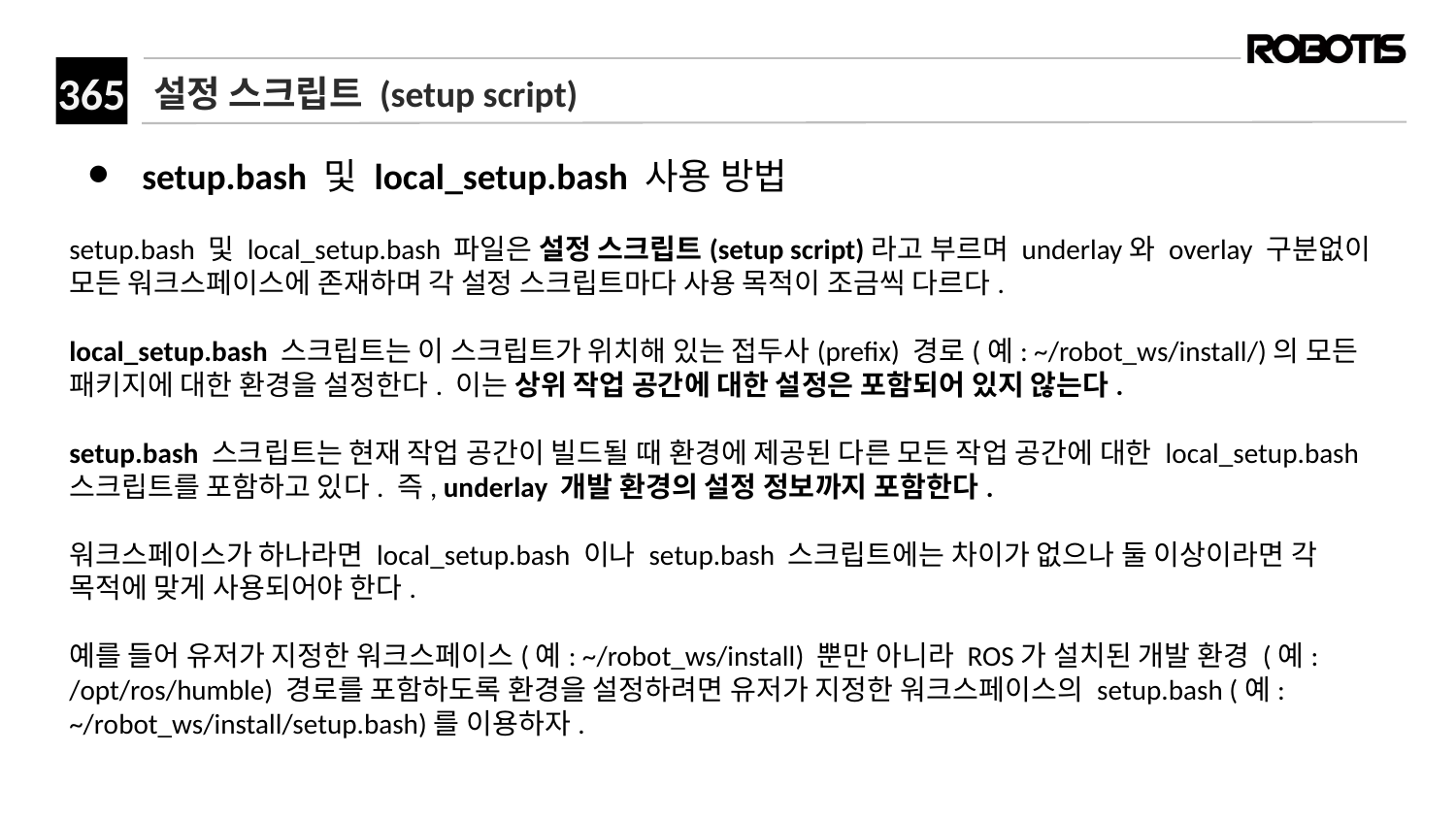

# 설정 스크립트 (setup script)
setup.bash 및 local_setup.bash 사용 방법

setup.bash 및 local_setup.bash 파일은 설정 스크립트(setup script)라고 부르며 underlay와 overlay 구분없이 모든 워크스페이스에 존재하며 각 설정 스크립트마다 사용 목적이 조금씩 다르다.

local_setup.bash 스크립트는 이 스크립트가 위치해 있는 접두사(prefix) 경로(예: ~/robot_ws/install/)의 모든 패키지에 대한 환경을 설정한다. 이는 상위 작업 공간에 대한 설정은 포함되어 있지 않는다.

setup.bash 스크립트는 현재 작업 공간이 빌드될 때 환경에 제공된 다른 모든 작업 공간에 대한 local_setup.bash 스크립트를 포함하고 있다. 즉, underlay 개발 환경의 설정 정보까지 포함한다.

워크스페이스가 하나라면 local_setup.bash 이나 setup.bash 스크립트에는 차이가 없으나 둘 이상이라면 각 목적에 맞게 사용되어야 한다.

예를 들어 유저가 지정한 워크스페이스(예: ~/robot_ws/install) 뿐만 아니라 ROS가 설치된 개발 환경 (예: /opt/ros/humble) 경로를 포함하도록 환경을 설정하려면 유저가 지정한 워크스페이스의 setup.bash (예: ~/robot_ws/install/setup.bash)를 이용하자.